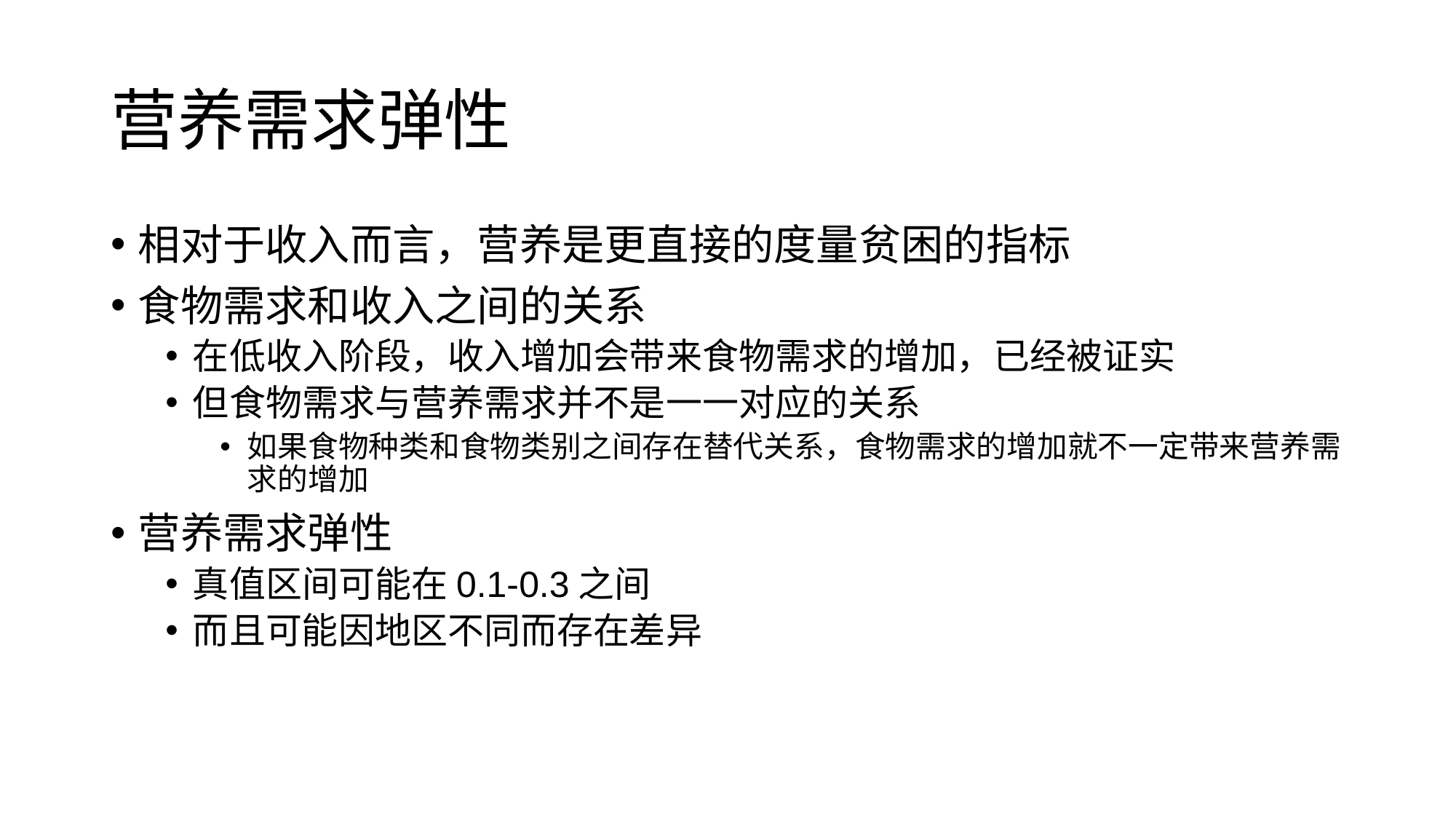

# 营养需求弹性
相对于收入而言，营养是更直接的度量贫困的指标
食物需求和收入之间的关系
在低收入阶段，收入增加会带来食物需求的增加，已经被证实
但食物需求与营养需求并不是一一对应的关系
如果食物种类和食物类别之间存在替代关系，食物需求的增加就不一定带来营养需求的增加
营养需求弹性
真值区间可能在0.1-0.3之间
而且可能因地区不同而存在差异